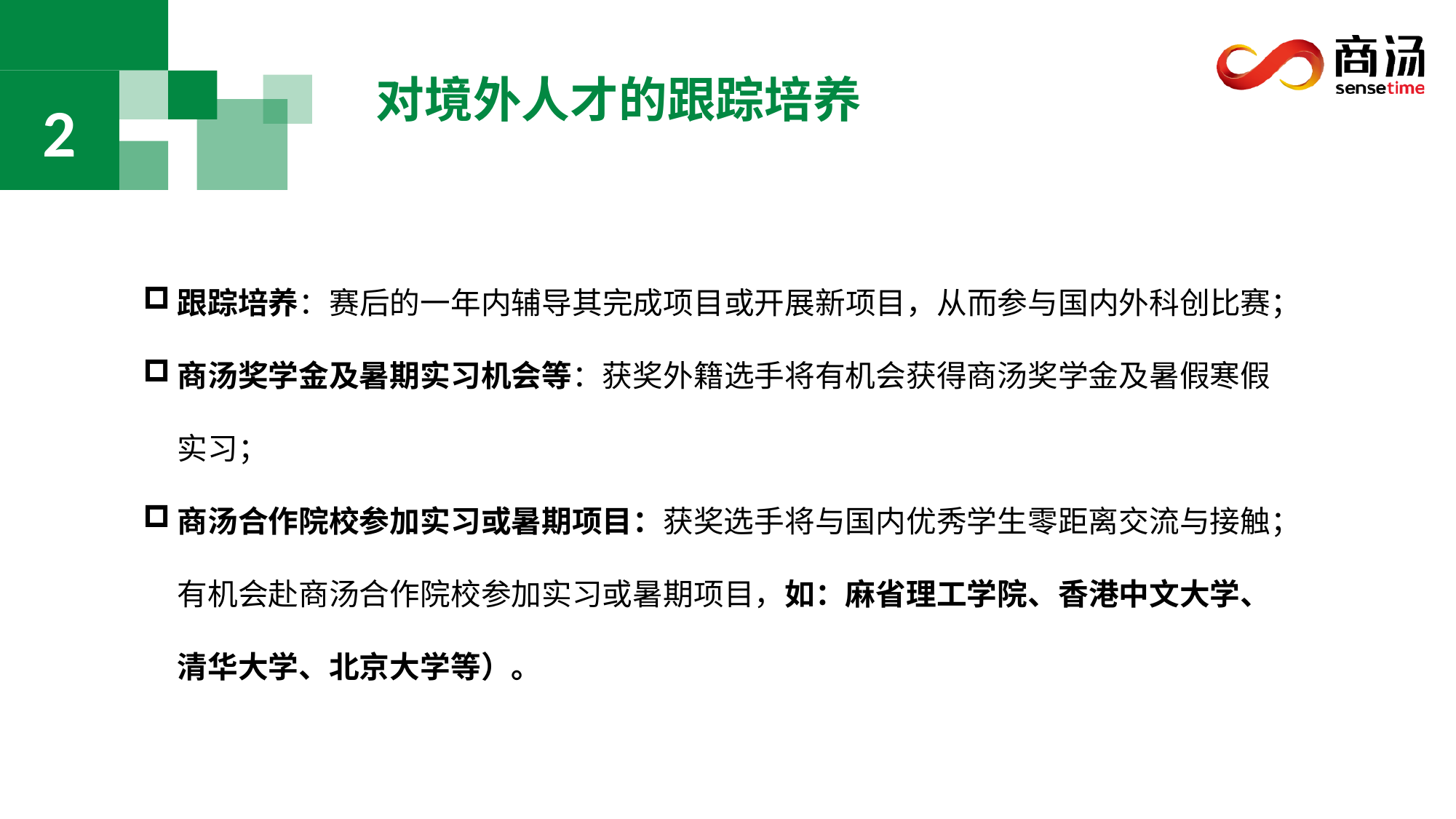

2
对境外人才的跟踪培养
跟踪培养：赛后的一年内辅导其完成项目或开展新项目，从而参与国内外科创比赛；
商汤奖学金及暑期实习机会等：获奖外籍选手将有机会获得商汤奖学金及暑假寒假实习；
商汤合作院校参加实习或暑期项目：获奖选手将与国内优秀学生零距离交流与接触；有机会赴商汤合作院校参加实习或暑期项目，如：麻省理工学院、香港中文大学、清华大学、北京大学等）。